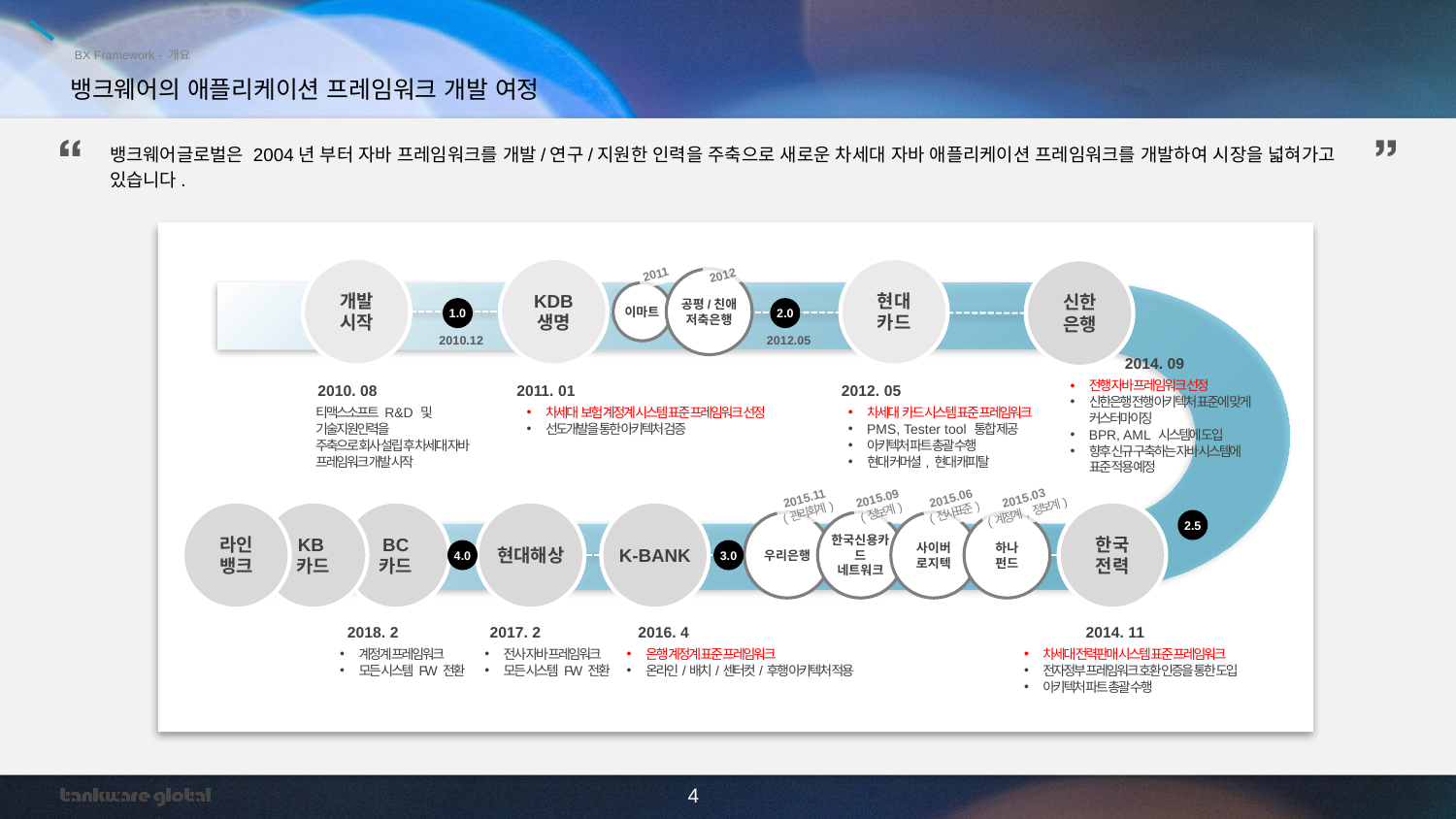

BX Framework - 개요
뱅크웨어의 애플리케이션 프레임워크 개발 여정
뱅크웨어글로벌은 2004년 부터 자바 프레임워크를 개발/연구/지원한 인력을 주축으로 새로운 차세대 자바 애플리케이션 프레임워크를 개발하여 시장을 넓혀가고 있습니다.

개발
시작
KDB 생명
현대
카드
신한은행
2011
이마트
2012
공평/친애
저축은행

1.0
2.0
2010.12
2012.05
2014. 09
전행 자바 프레임워크 선정
신한은행 전행 아키텍처 표준에 맞게 커스터마이징
BPR, AML 시스템에 도입
향후 신규 구축하는 자바 시스템에 표준 적용 예정
2010. 08
티맥스소프트 R&D 및 기술지원인력을
주축으로 회사 설립 후 차세대 자바
프레임워크 개발 시작
2012. 05
차세대 카드 시스템 표준 프레임워크
PMS, Tester tool 통합 제공
아키텍처 파트 총괄 수행
현대 커머셜, 현대 캐피탈
2011. 01
차세대 보험 계정계 시스템 표준 프레임워크 선정
선도개발을 통한 아키텍처 검증
2015.11
(관리회계)
우리은행
2015.09
(정보계)
한국신용카드
네트워크
2015.06
(전사표준)
사이버
로지텍
2015.03
(계정계, 정보계)
하나
펀드
라인
뱅크
KB
카드
BC
카드
현대해상
K-BANK
한국
전력
2.5
4.0
3.0
2018. 2
계정계 프레임워크
모든 시스템 FW 전환
2017. 2
전사 자바 프레임워크
모든 시스템 FW 전환
2016. 4
은행 계정계 표준 프레임워크
온라인/배치/센터컷/후행 아키텍처 적용
2014. 11
차세대 전력판매 시스템 표준 프레임워크
전자정부 프레임워크 호환 인증을 통한 도입
아키텍처 파트 총괄 수행